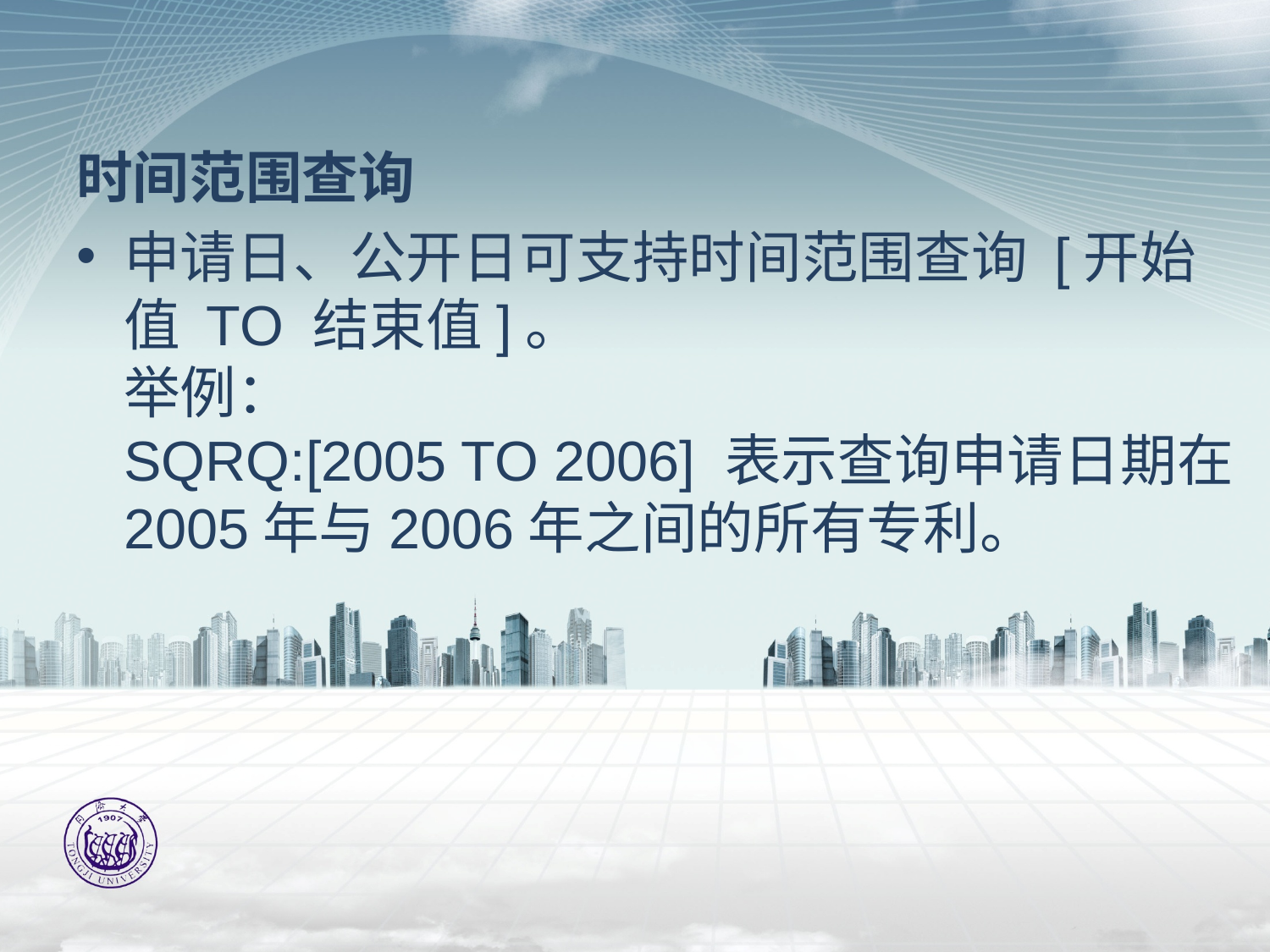

时间范围查询
申请日、公开日可支持时间范围查询 [开始值 TO 结束值]。
举例：
SQRQ:[2005 TO 2006] 表示查询申请日期在2005年与2006年之间的所有专利。